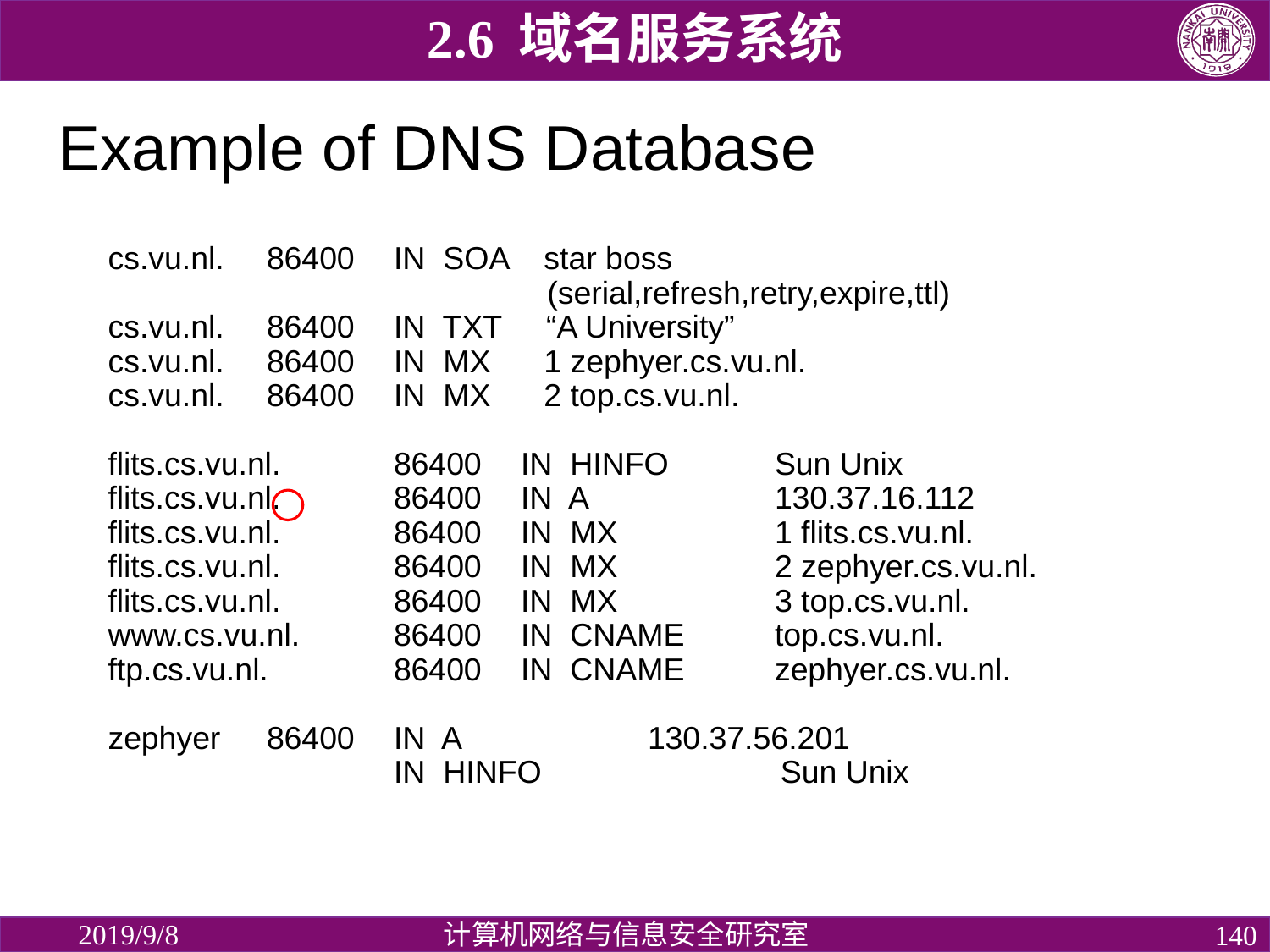

2.6 域名服务系统
# Example of DNS Database
cs.vu.nl.   	86400  	IN  SOA    star boss 							   (serial,refresh,retry,expire,ttl)
cs.vu.nl.  	86400  	IN  TXT     “A University”
cs.vu.nl.   	86400  	IN  MX      1 zephyer.cs.vu.nl.
cs.vu.nl.   	86400  	IN  MX      2 top.cs.vu.nl.

flits.cs.vu.nl.	86400  	IN  HINFO     	Sun Unix
flits.cs.vu.nl.     	86400  	IN  A              	130.37.16.112
flits.cs.vu.nl.     	86400  	IN  MX           	1 flits.cs.vu.nl.
flits.cs.vu.nl.     	86400  	IN  MX           	2 zephyer.cs.vu.nl.
flits.cs.vu.nl.     	86400  	IN  MX           	3 top.cs.vu.nl.
www.cs.vu.nl.   	86400  	IN  CNAME   	top.cs.vu.nl.
ftp.cs.vu.nl.       	86400  	IN  CNAME   	zephyer.cs.vu.nl.

zephyer   	86400  	IN  A           	130.37.56.201
                            	IN  HINFO   	               Sun Unix